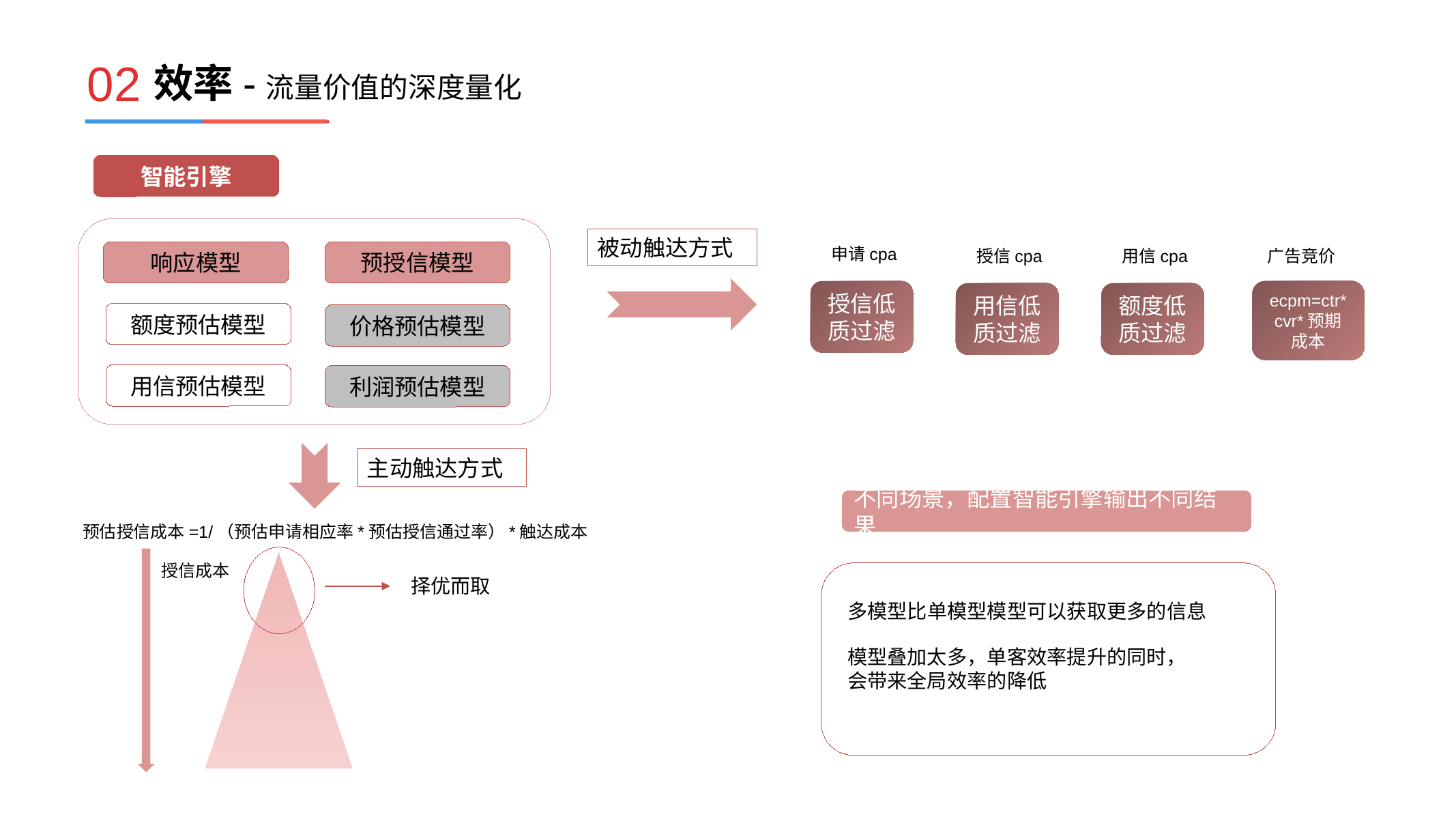

02
# 效率-流量价值的深度量化
智能引擎

被动触达方式
申请cpa
广告竞价
授信cpa
用信cpa
预授信模型
响应模型

ecpm=ctr*cvr*预期成本
授信低质过滤
用信低质过滤
额度低质过滤
额度预估模型
价格预估模型
用信预估模型
利润预估模型
主动触达方式

不同场景，配置智能引擎输出不同结果
预估授信成本=1/（预估申请相应率*预估授信通过率）*触达成本

授信成本

择优而取
多模型比单模型模型可以获取更多的信息
模型叠加太多，单客效率提升的同时，
会带来全局效率的降低